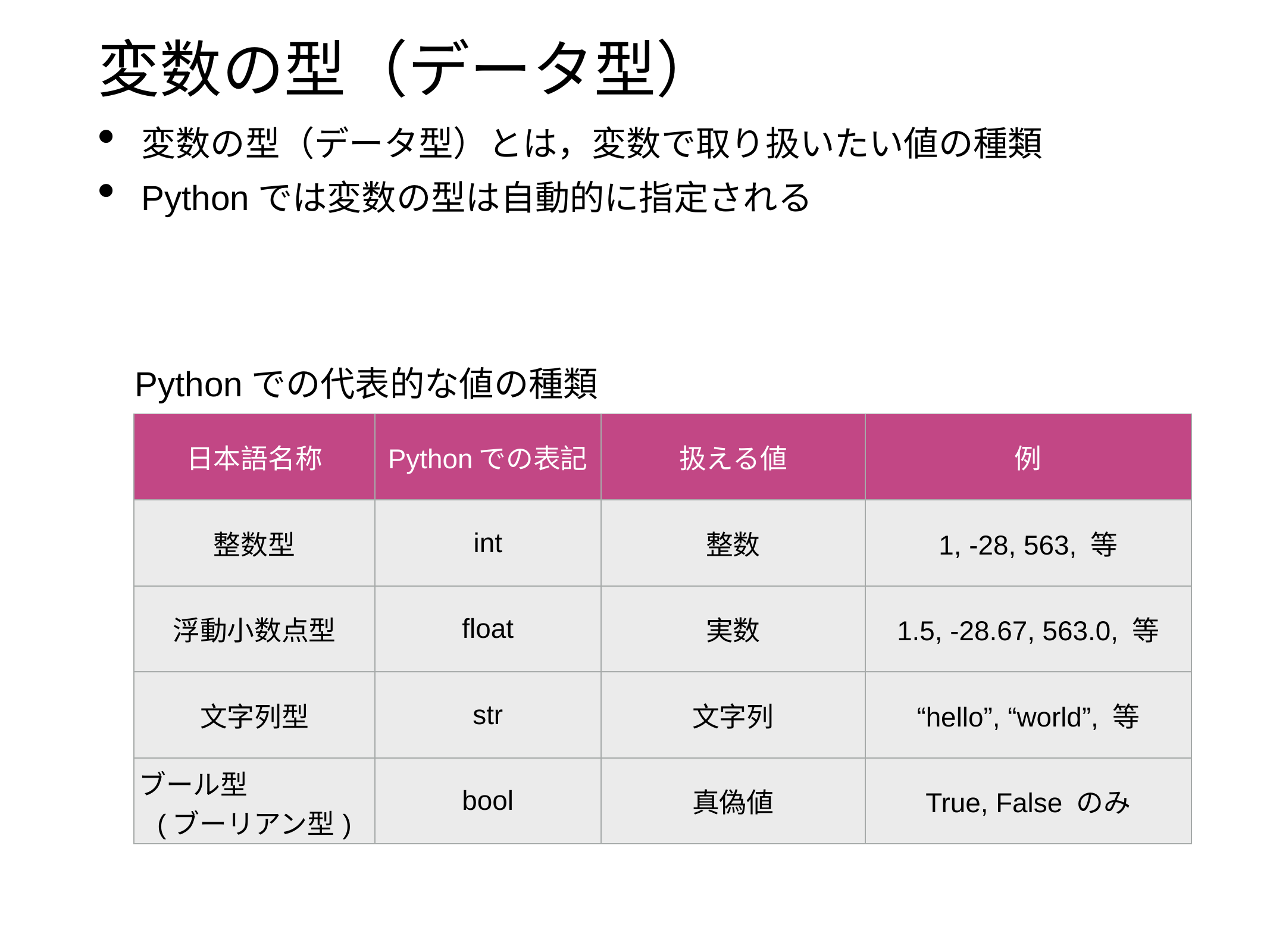

# 変数の型（データ型）
変数の型（データ型）とは，変数で取り扱いたい値の種類
Pythonでは変数の型は自動的に指定される
Pythonでの代表的な値の種類
| 日本語名称 | Pythonでの表記 | 扱える値 | 例 |
| --- | --- | --- | --- |
| 整数型 | int | 整数 | 1, -28, 563, 等 |
| 浮動小数点型 | float | 実数 | 1.5, -28.67, 563.0, 等 |
| 文字列型 | str | 文字列 | “hello”, “world”, 等 |
| ブール型 (ブーリアン型) | bool | 真偽値 | True, False のみ |